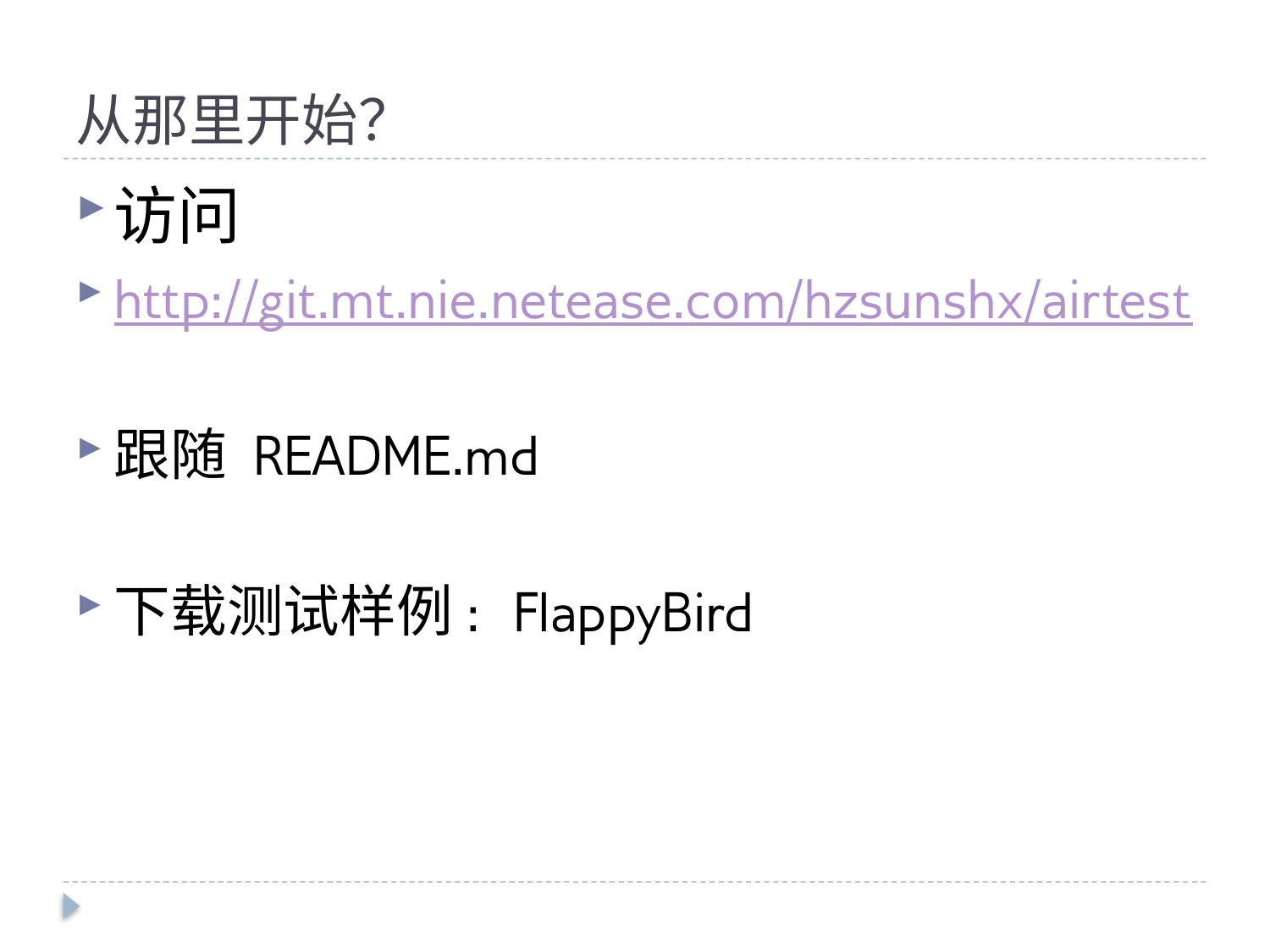

# 从那里开始？
访问
http://git.mt.nie.netease.com/hzsunshx/airtest

跟随 README.md

下载测试样例:  FlappyBird